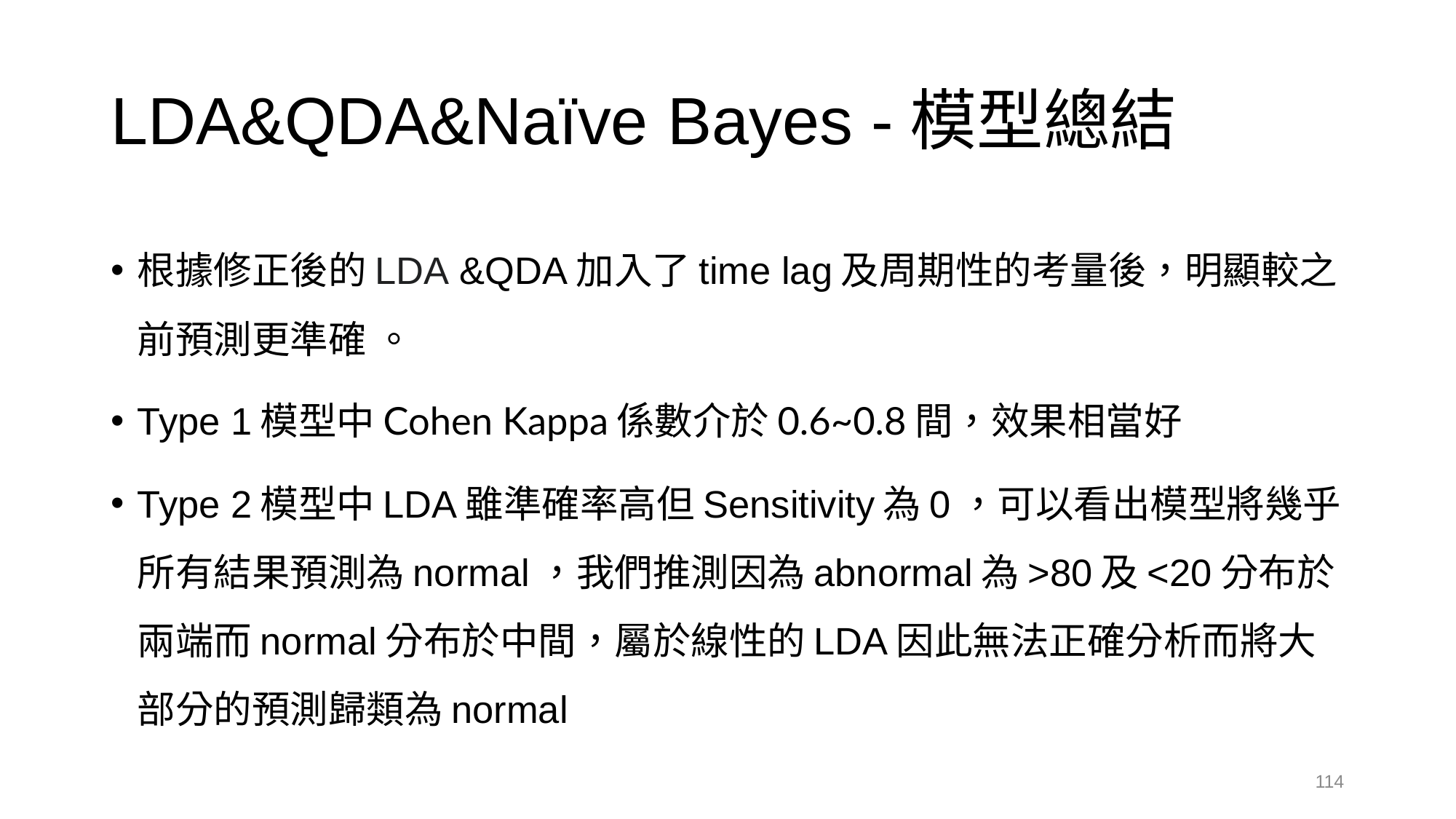

# LDA&QDA&Naïve Bayes -模型總結
根據修正後的LDA &QDA加入了time lag及周期性的考量後，明顯較之前預測更準確 。
Type 1模型中Cohen Kappa係數介於0.6~0.8間，效果相當好
Type 2模型中LDA雖準確率高但Sensitivity為0，可以看出模型將幾乎所有結果預測為normal，我們推測因為abnormal為>80及<20分布於兩端而normal分布於中間，屬於線性的LDA因此無法正確分析而將大部分的預測歸類為normal

114